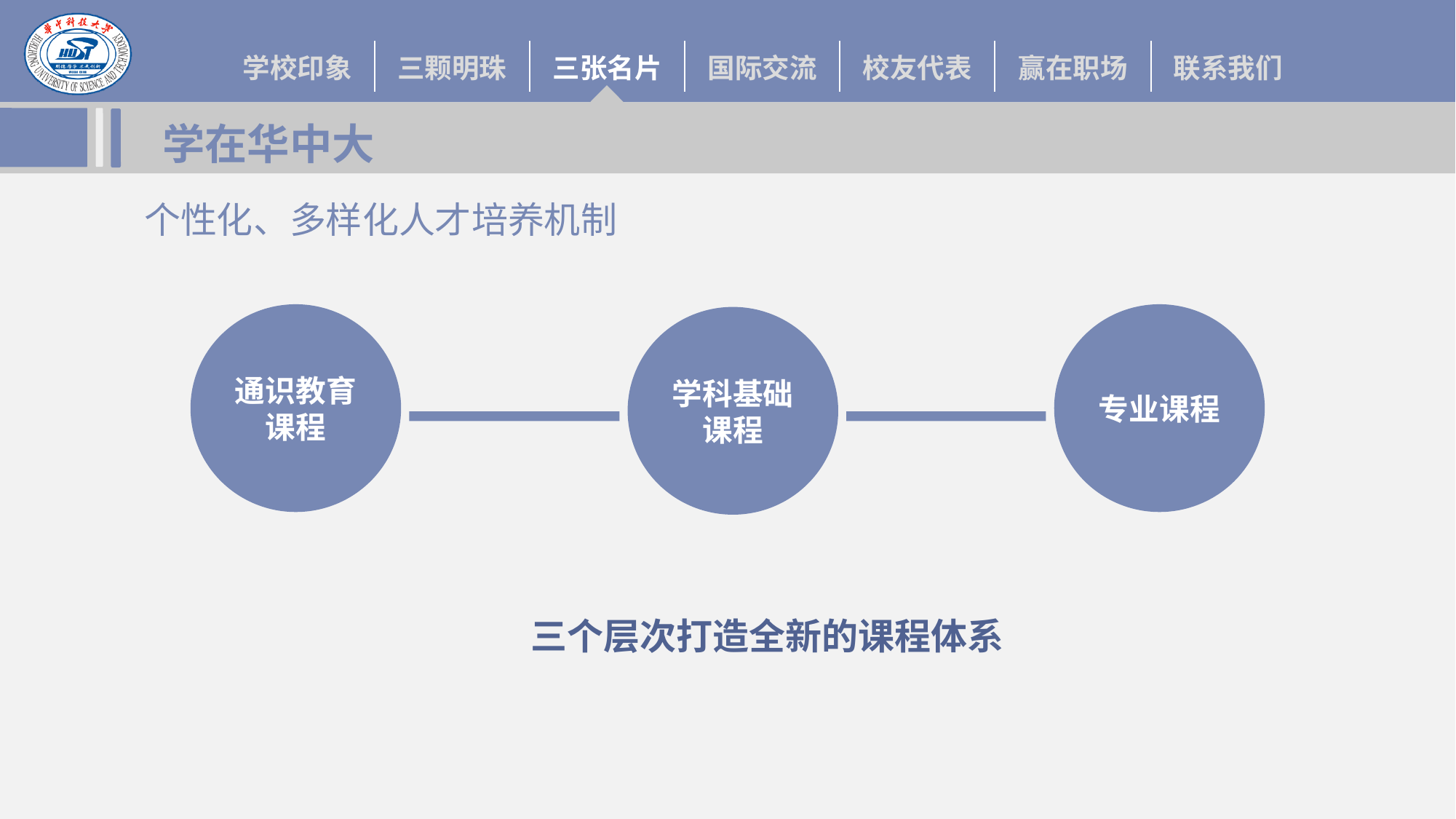

# 学在华中大
个性化、多样化人才培养机制
通识教育课程
专业课程
学科基础课程

三个层次打造全新的课程体系